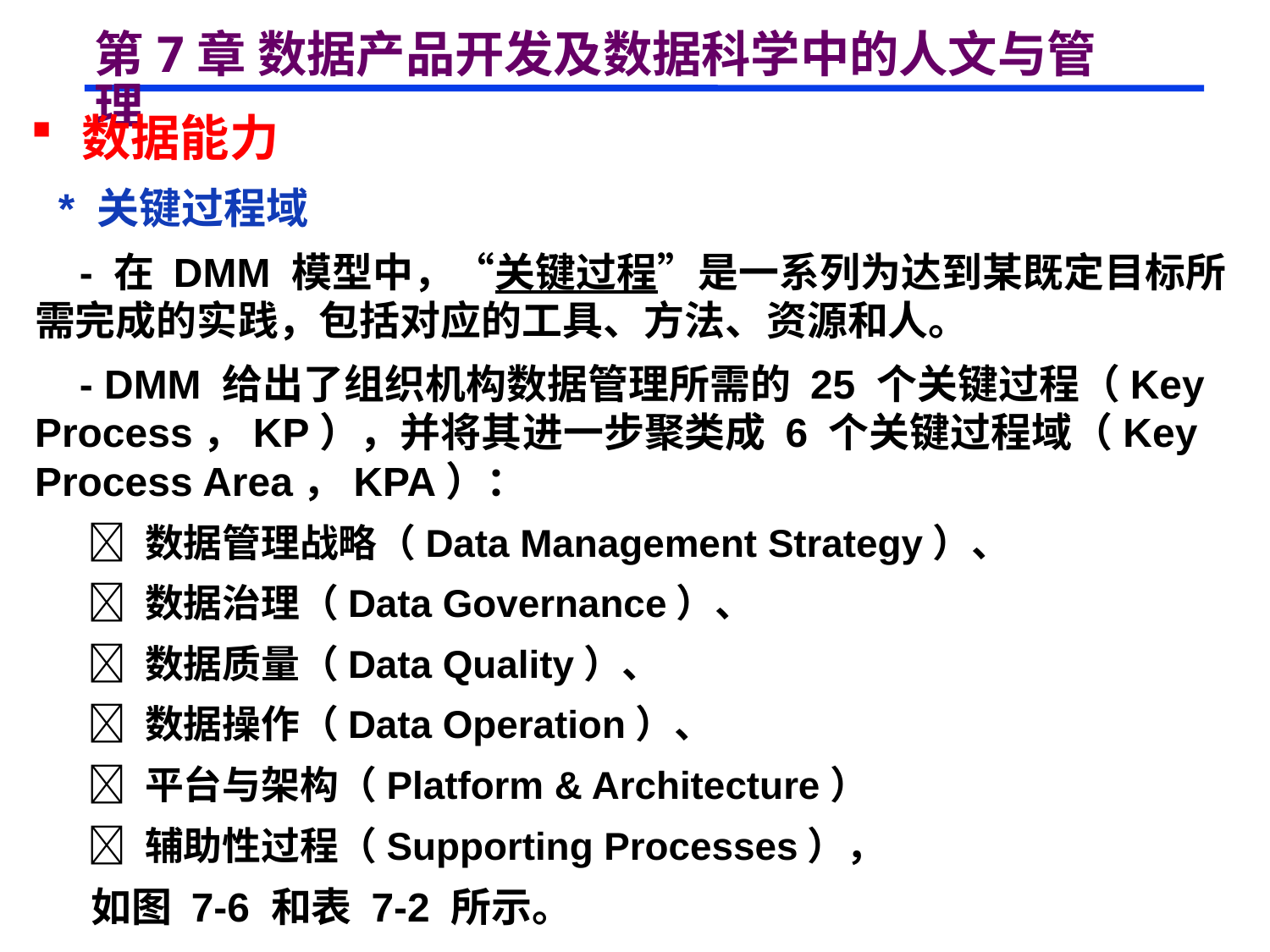

# 第7章 数据产品开发及数据科学中的人文与管理
 数据能力
  * 关键过程域
    - 在 DMM 模型中，“关键过程”是一系列为达到某既定目标所需完成的实践，包括对应的工具、方法、资源和人。
    - DMM 给出了组织机构数据管理所需的 25 个关键过程（Key Process，KP），并将其进一步聚类成 6 个关键过程域（Key Process Area，KPA）：
      • 数据管理战略（Data Management Strategy）、
      • 数据治理（Data Governance）、
      • 数据质量（Data Quality）、
      • 数据操作（Data Operation）、
      • 平台与架构（Platform & Architecture）
      • 辅助性过程（Supporting Processes），
     如图 7-6 和表 7-2 所示。